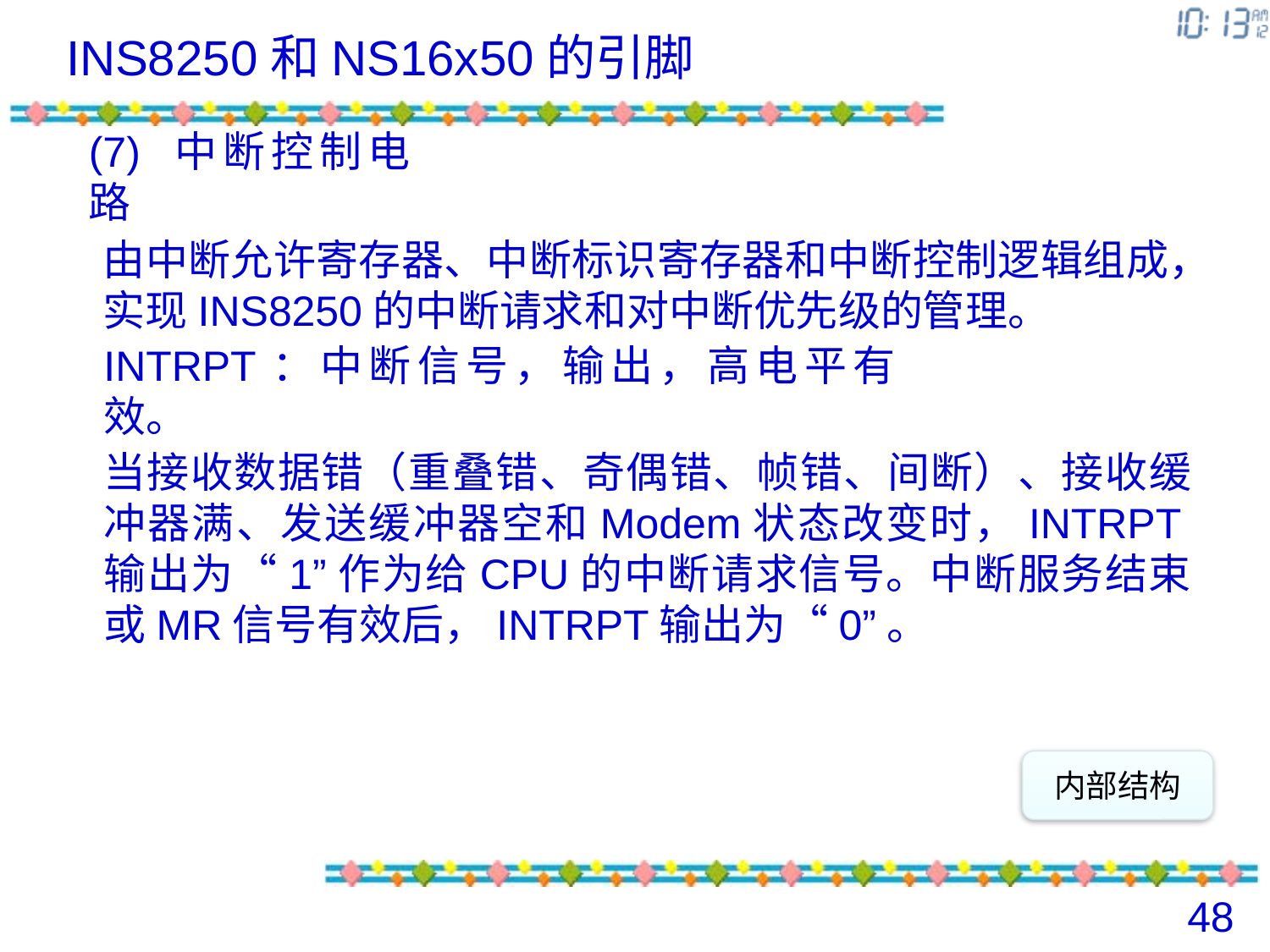

INS8250和NS16x50的引脚
(7) 中断控制电路
由中断允许寄存器、中断标识寄存器和中断控制逻辑组成，实现INS8250的中断请求和对中断优先级的管理。
INTRPT：中断信号，输出，高电平有效。
当接收数据错（重叠错、奇偶错、帧错、间断）、接收缓冲器满、发送缓冲器空和Modem状态改变时，INTRPT输出为“1”作为给CPU的中断请求信号。中断服务结束或MR信号有效后，INTRPT输出为“0”。
内部结构